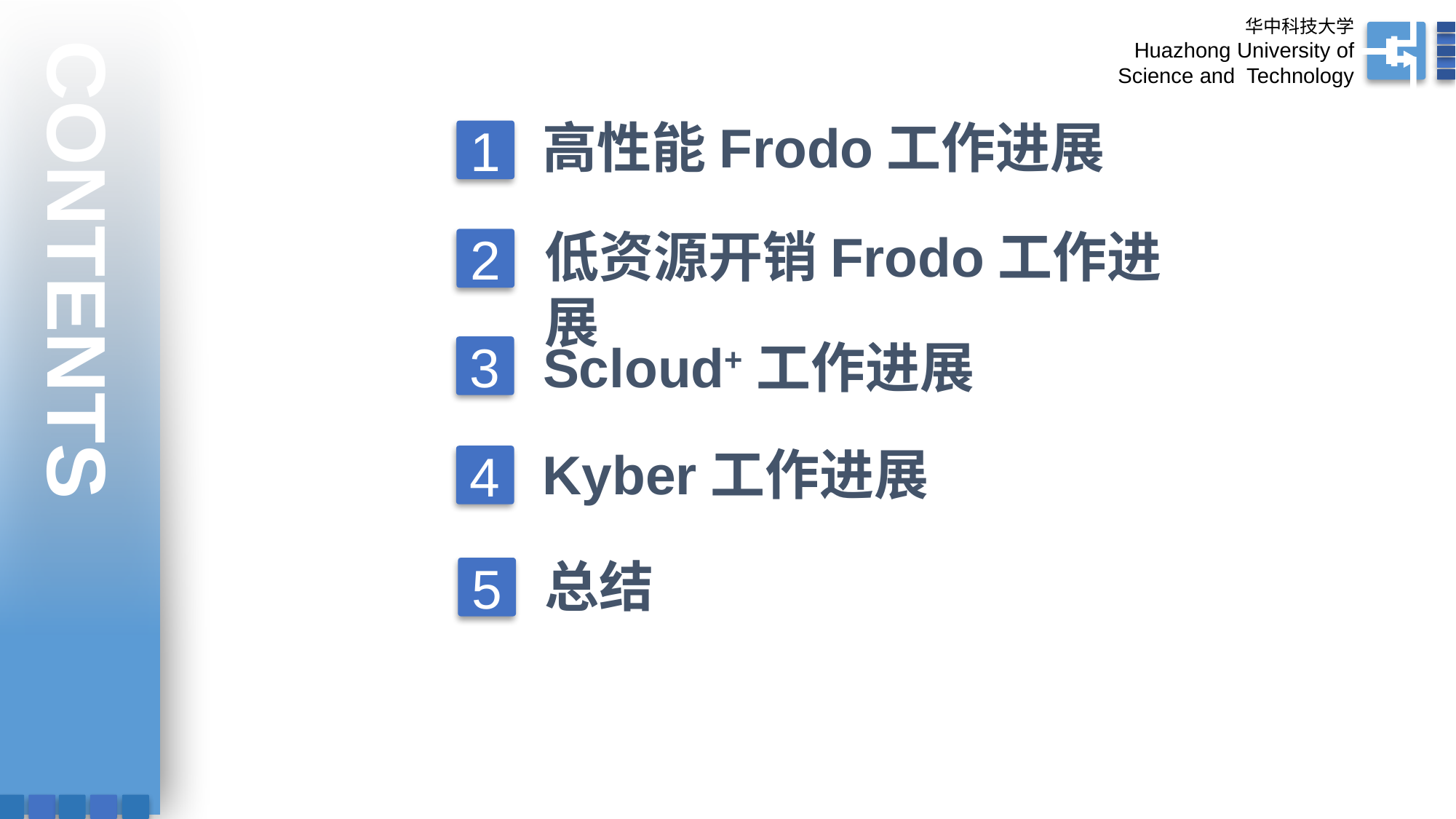

华中科技大学
Huazhong University of
 Science and  Technology

CONTENTS
高性能Frodo工作进展
1
低资源开销Frodo工作进展
2

Scloud+工作进展
3
Kyber工作进展
4
总结
5